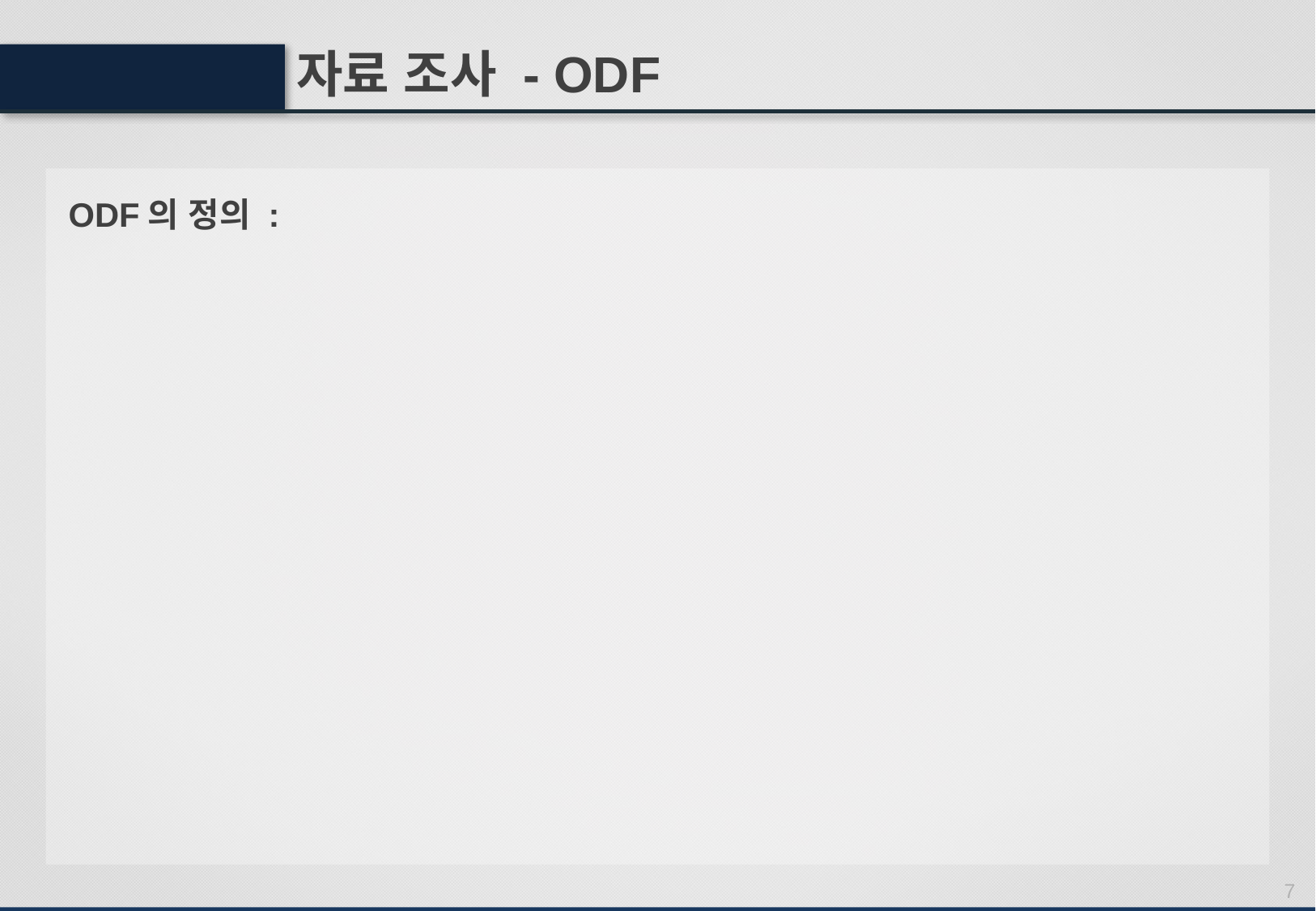

자료 조사 - ODF

ODF의 정의 :

7